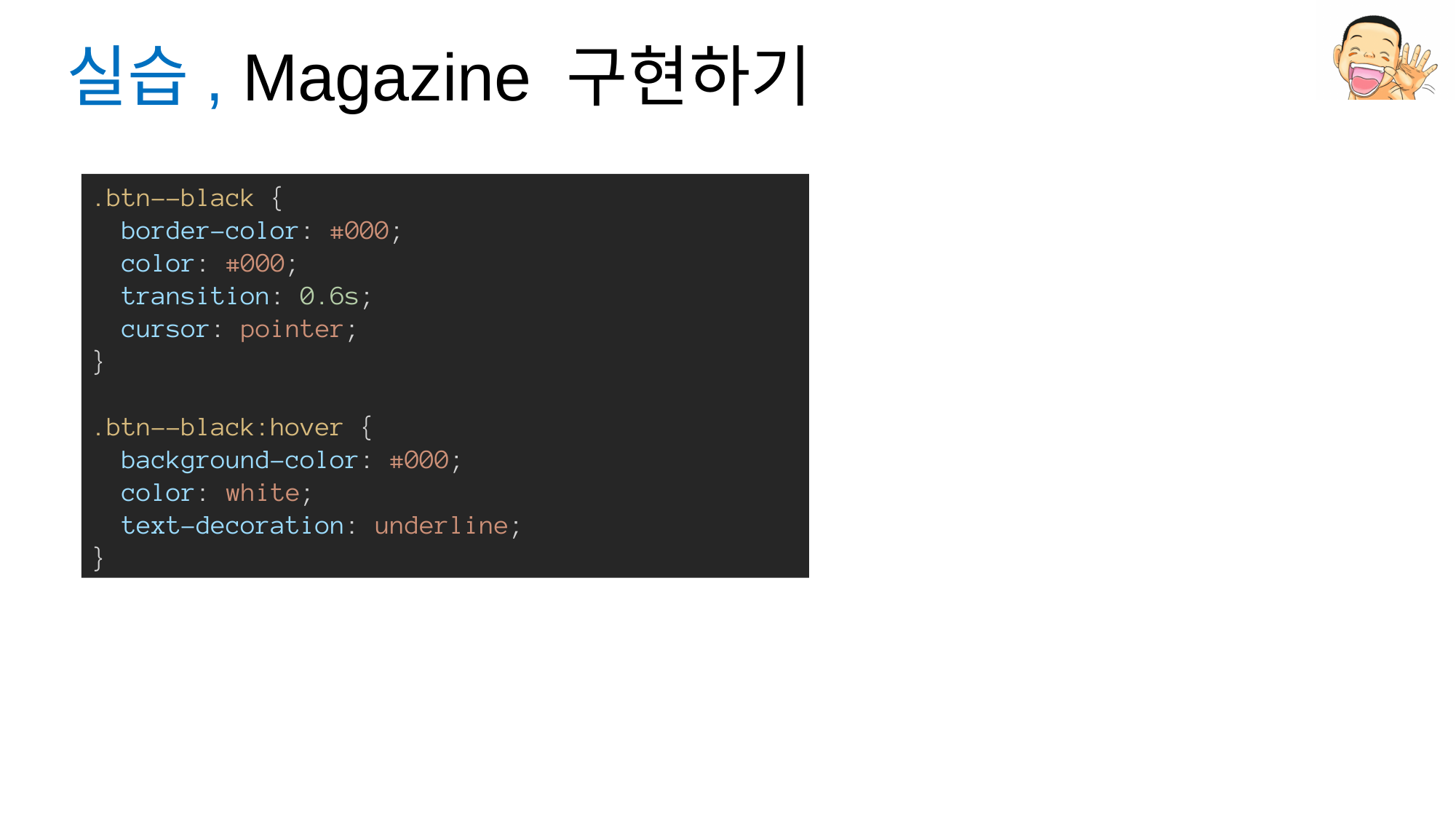

# 실습, Magazine 구현하기
.btn--black {
  border-color: #000;
  color: #000;
  transition: 0.6s;
  cursor: pointer;
}
.btn--black:hover {
  background-color: #000;
  color: white;
  text-decoration: underline;
}